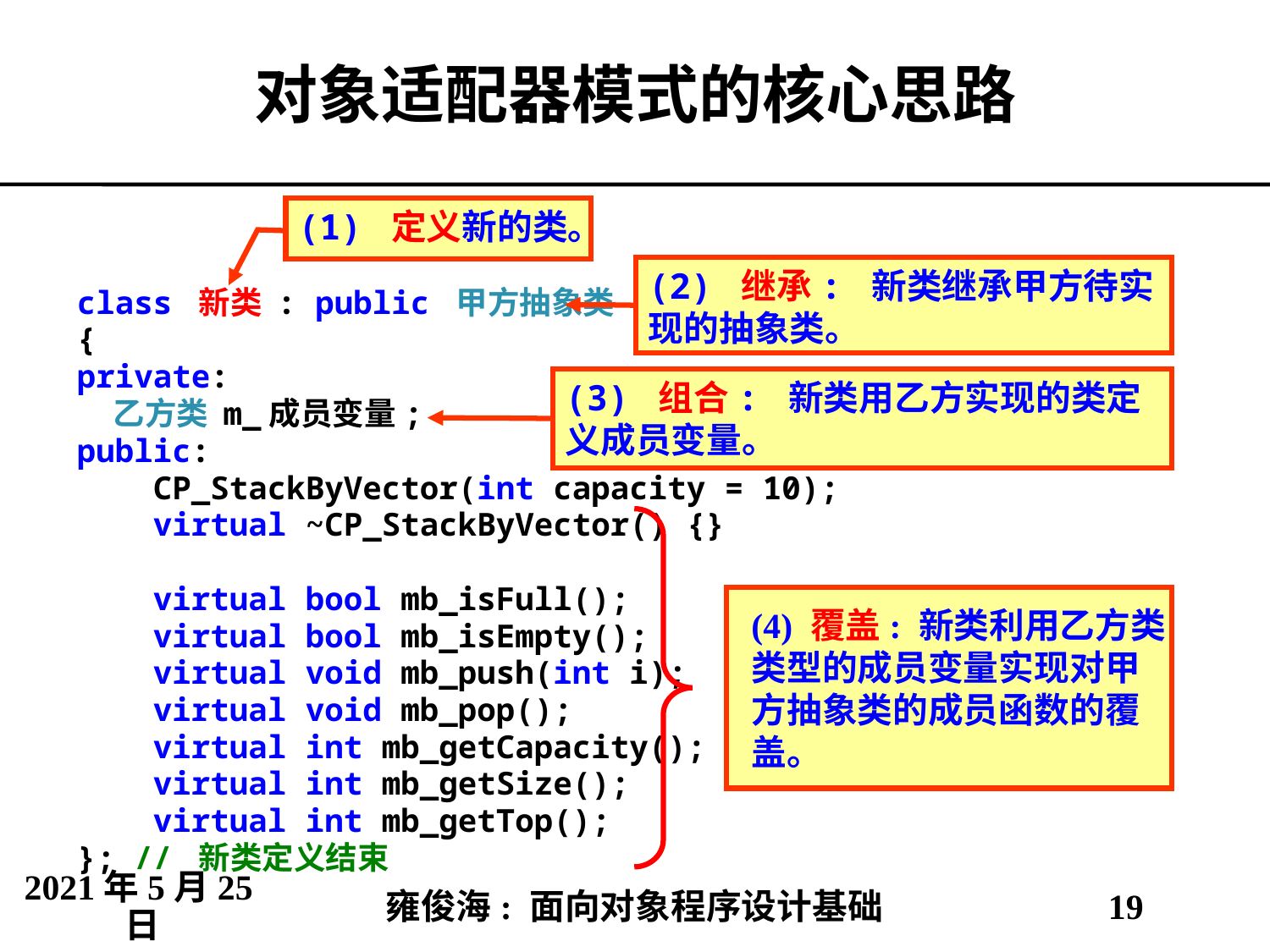

# 对象适配器模式的核心思路

(1) 定义新的类。
(2) 继承: 新类继承甲方待实现的抽象类。
class 新类 : public 甲方抽象类
{
private:
    乙方类 m_成员变量;
public:
    CP_StackByVector(int capacity = 10);
    virtual ~CP_StackByVector() {}

    virtual bool mb_isFull();
    virtual bool mb_isEmpty();
    virtual void mb_push(int i);
    virtual void mb_pop();
    virtual int mb_getCapacity();
    virtual int mb_getSize();
    virtual int mb_getTop();
}; // 新类定义结束
(3) 组合: 新类用乙方实现的类定义成员变量。

(4) 覆盖: 新类利用乙方类类型的成员变量实现对甲方抽象类的成员函数的覆盖。
2021年5月25日
雍俊海: 面向对象程序设计基础
19